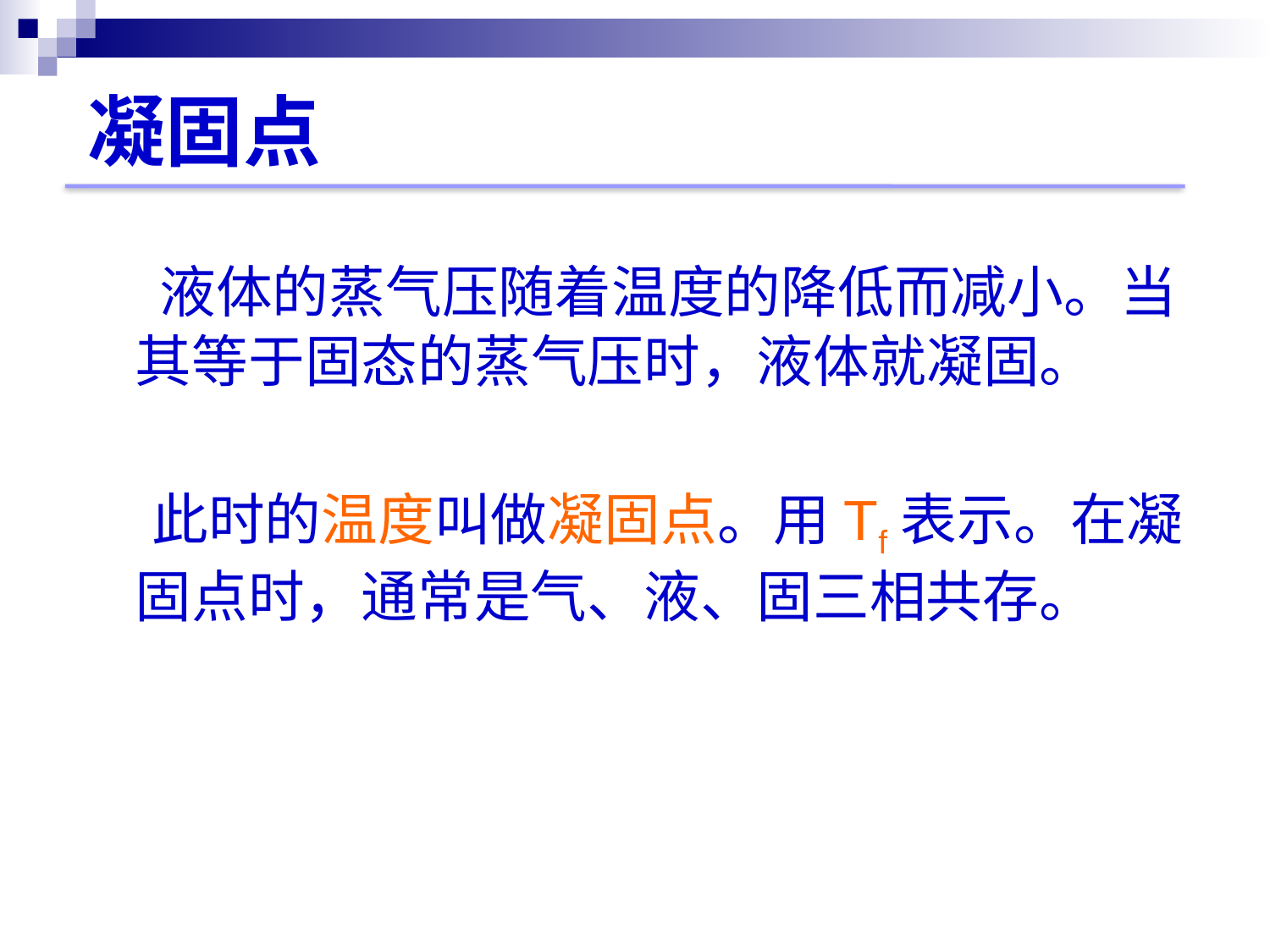

凝固点

    液体的蒸气压随着温度的降低而减小。当其等于固态的蒸气压时，液体就凝固。

    此时的温度叫做凝固点。用Tf表示。在凝固点时，通常是气、液、固三相共存。